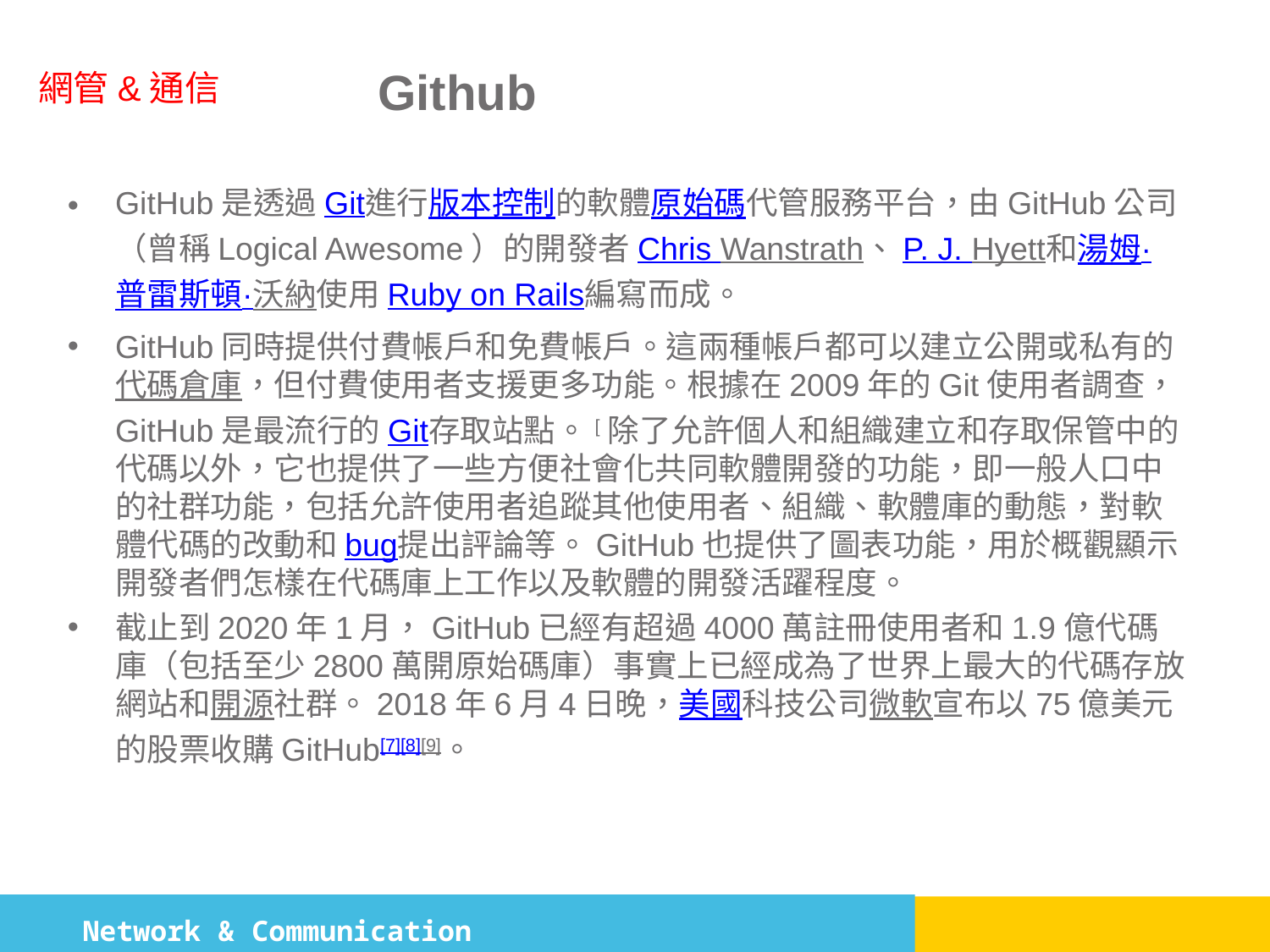

# Github
GitHub是透過Git進行版本控制的軟體原始碼代管服務平台，由GitHub公司（曾稱Logical Awesome）的開發者Chris Wanstrath、P. J. Hyett和湯姆·普雷斯頓·沃納使用Ruby on Rails編寫而成。
GitHub同時提供付費帳戶和免費帳戶。這兩種帳戶都可以建立公開或私有的代碼倉庫，但付費使用者支援更多功能。根據在2009年的Git使用者調查，GitHub是最流行的Git存取站點。[除了允許個人和組織建立和存取保管中的代碼以外，它也提供了一些方便社會化共同軟體開發的功能，即一般人口中的社群功能，包括允許使用者追蹤其他使用者、組織、軟體庫的動態，對軟體代碼的改動和bug提出評論等。GitHub也提供了圖表功能，用於概觀顯示開發者們怎樣在代碼庫上工作以及軟體的開發活躍程度。
截止到2020年1月，GitHub已經有超過4000萬註冊使用者和1.9億代碼庫（包括至少2800萬開原始碼庫）事實上已經成為了世界上最大的代碼存放網站和開源社群。2018年6月4日晚，美國科技公司微軟宣布以75億美元的股票收購GitHub[7][8][9]。